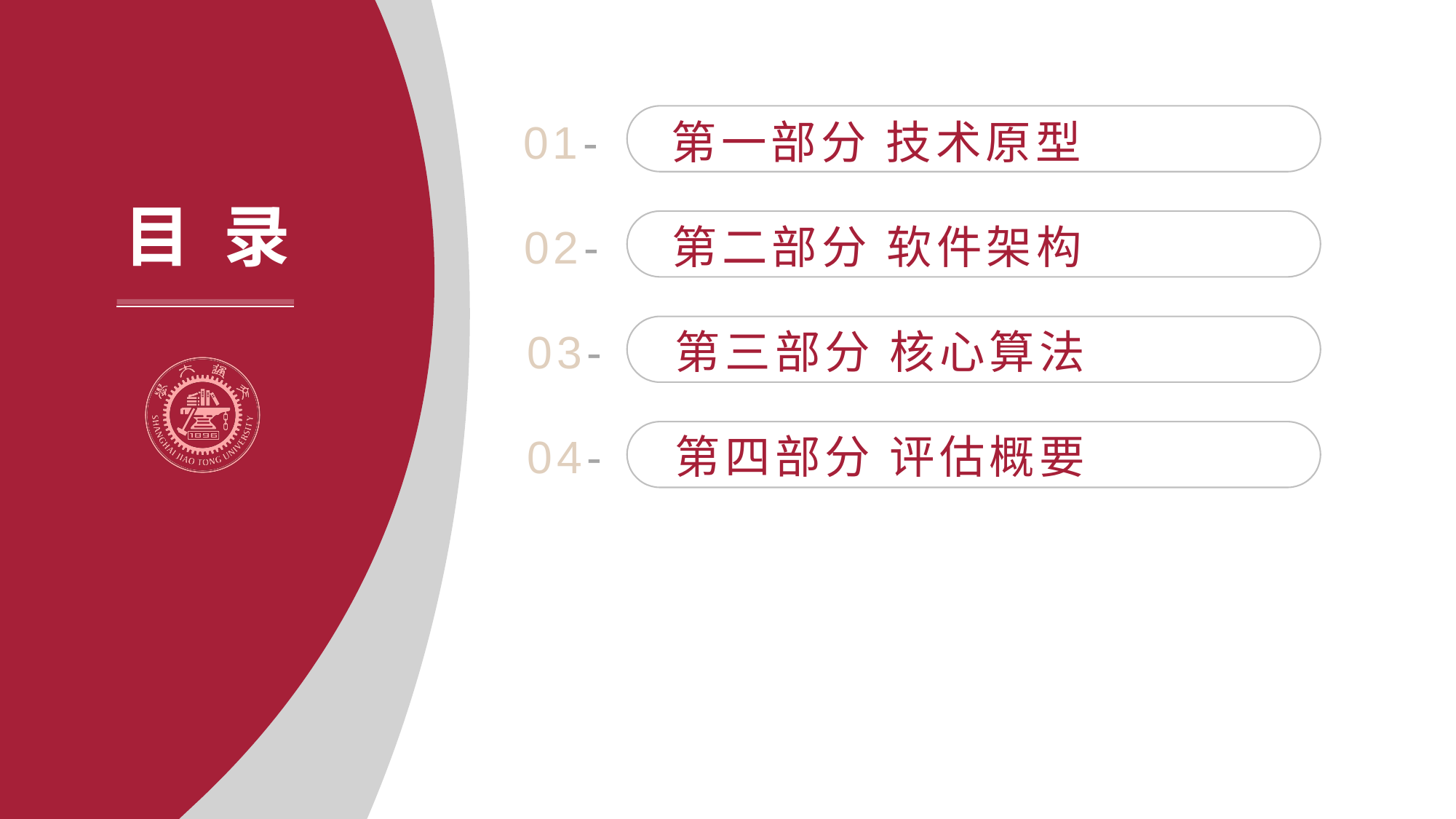

01-
第一部分 技术原型

02-
第二部分 软件架构

03-
第三部分 核心算法

04-
第四部分 评估概要
2